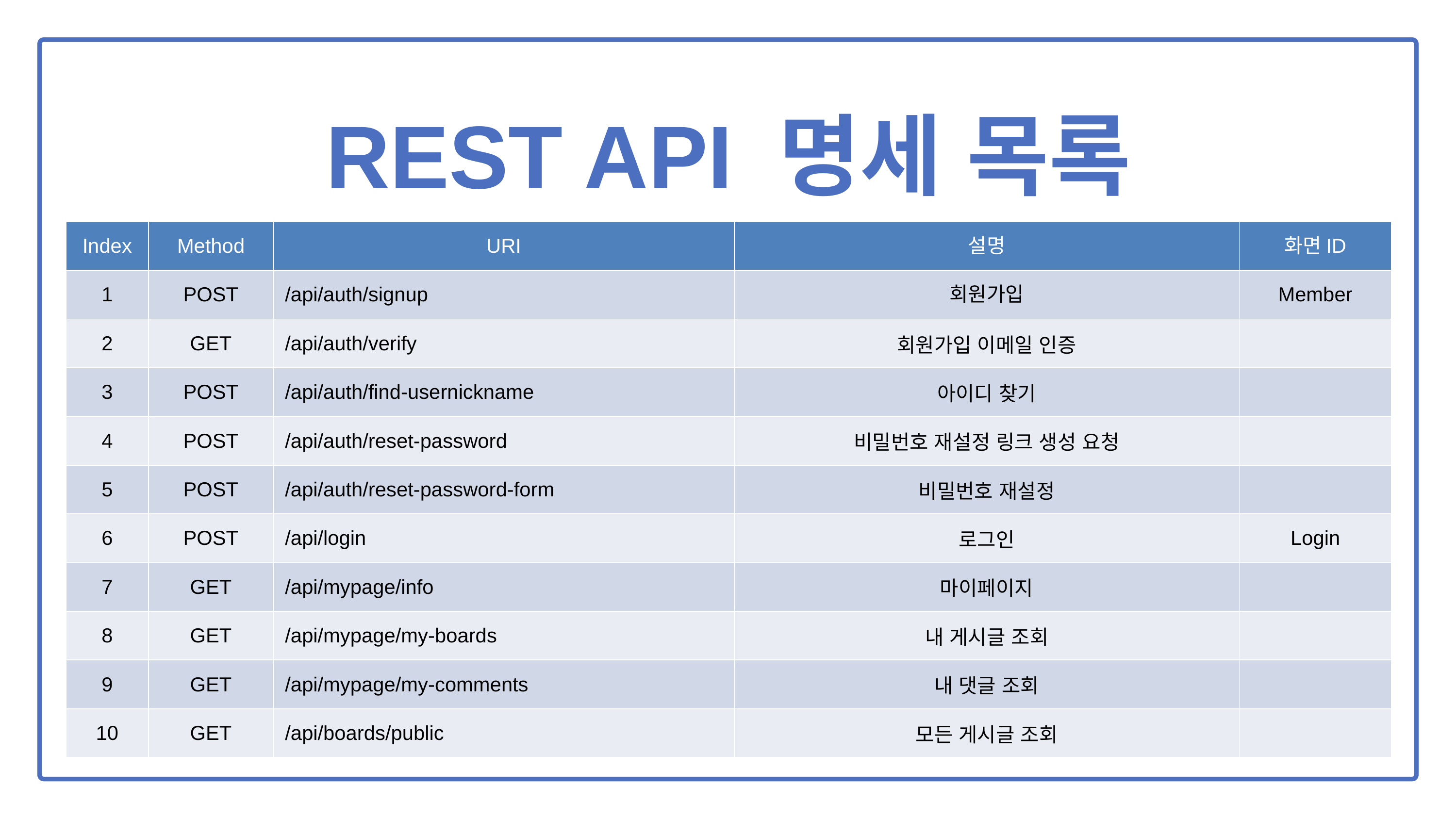

REST API 명세 목록
| Index | Method | URI | 설명 | 화면ID |
| --- | --- | --- | --- | --- |
| 1 | POST | /api/auth/signup | 회원가입 | Member |
| 2 | GET | /api/auth/verify | 회원가입 이메일 인증 |  |
| 3 | POST | /api/auth/find-usernickname | 아이디 찾기 |  |
| 4 | POST | /api/auth/reset-password | 비밀번호 재설정 링크 생성 요청 |  |
| 5 | POST | /api/auth/reset-password-form | 비밀번호 재설정 |  |
| 6 | POST | /api/login | 로그인 | Login |
| 7 | GET | /api/mypage/info | 마이페이지 |  |
| 8 | GET | /api/mypage/my-boards | 내 게시글 조회 |  |
| 9 | GET | /api/mypage/my-comments | 내 댓글 조회 |  |
| 10 | GET | /api/boards/public | 모든 게시글 조회 |  |